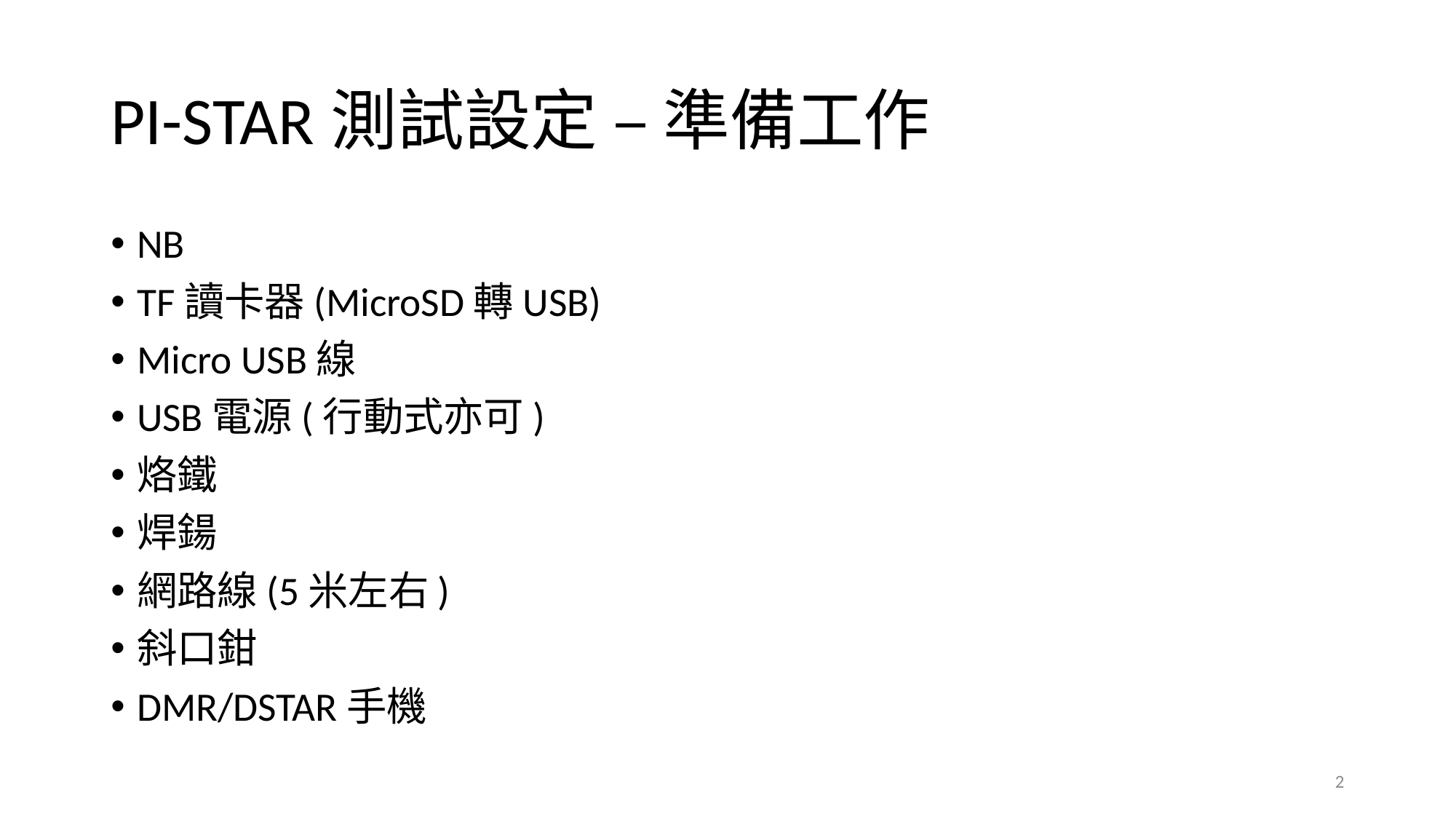

# PI-STAR測試設定 – 準備工作
NB
TF讀卡器(MicroSD轉USB)
Micro USB線
USB電源(行動式亦可)
烙鐵
焊鍚
網路線(5米左右)
斜口鉗
DMR/DSTAR手機

2